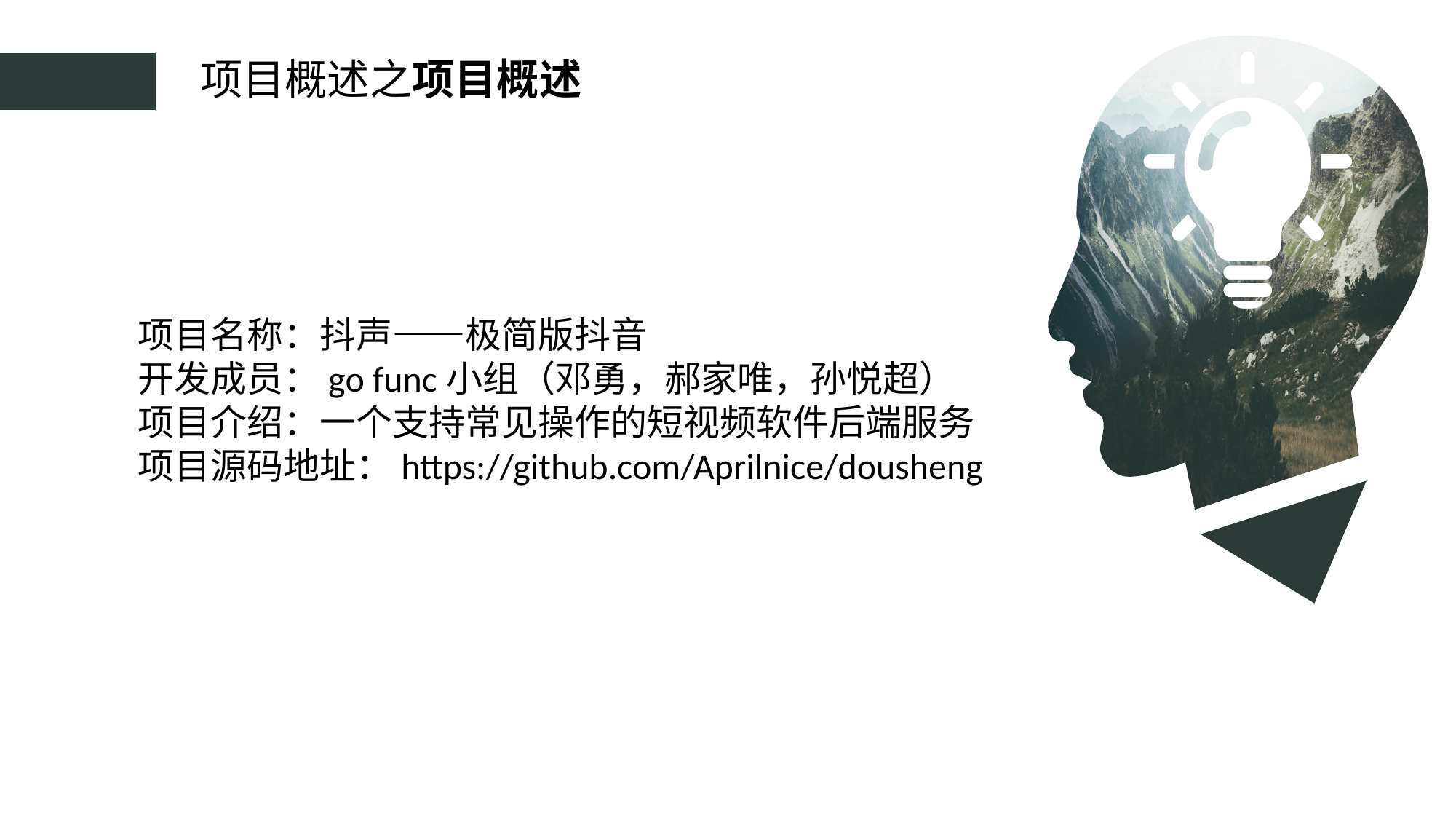

项目概述之项目概述

项目名称：抖声——极简版抖音
开发成员：go func小组（邓勇，郝家唯，孙悦超）
项目介绍：一个支持常见操作的短视频软件后端服务
项目源码地址：https://github.com/Aprilnice/dousheng